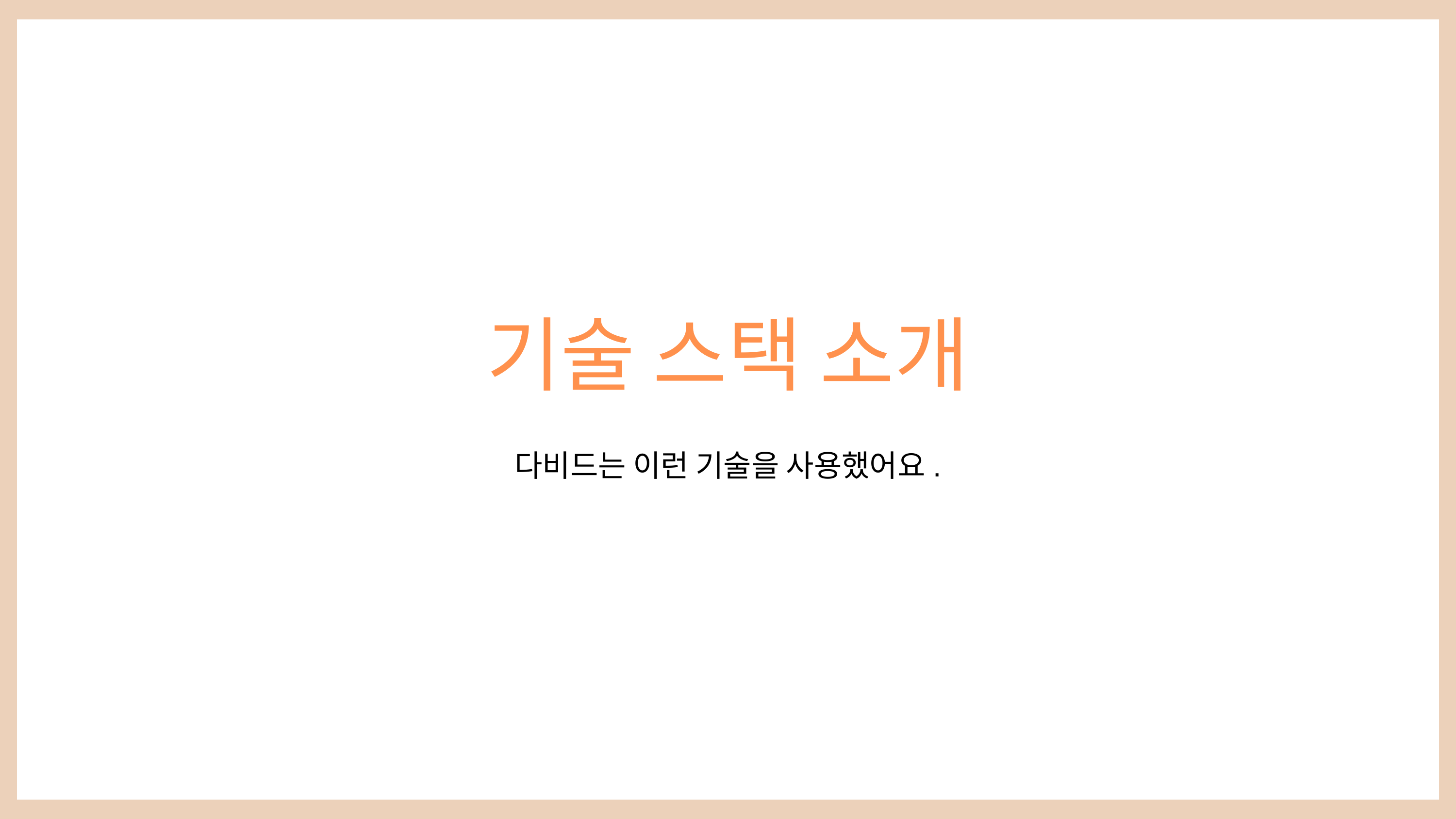

기술 스택 소개
다비드는 이런 기술을 사용했어요.